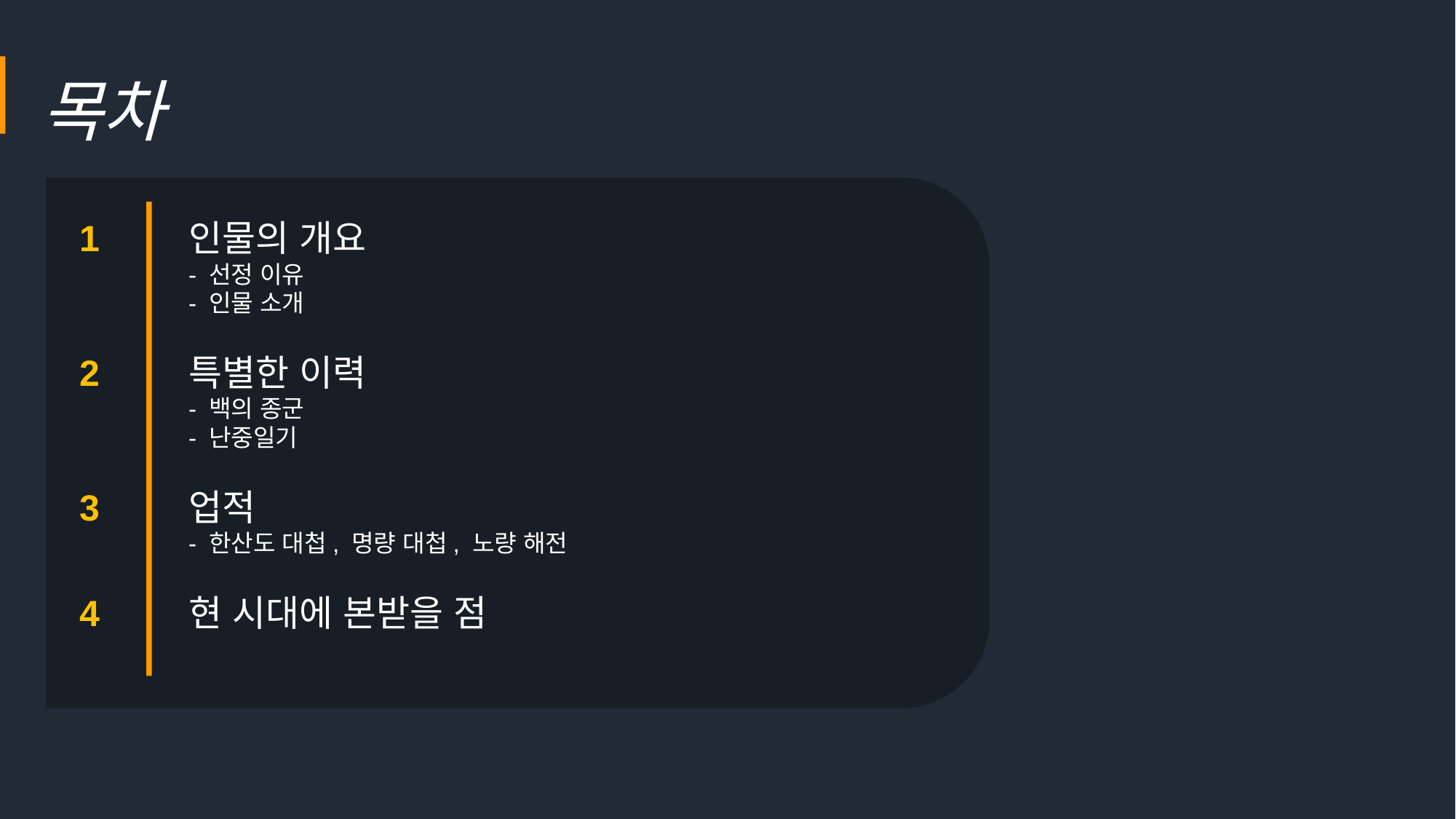

목차

1	인물의 개요
	- 선정 이유
	- 인물 소개

2	특별한 이력
	- 백의 종군
	- 난중일기

3	업적
	- 한산도 대첩, 명량 대첩, 노량 해전

4	현 시대에 본받을 점